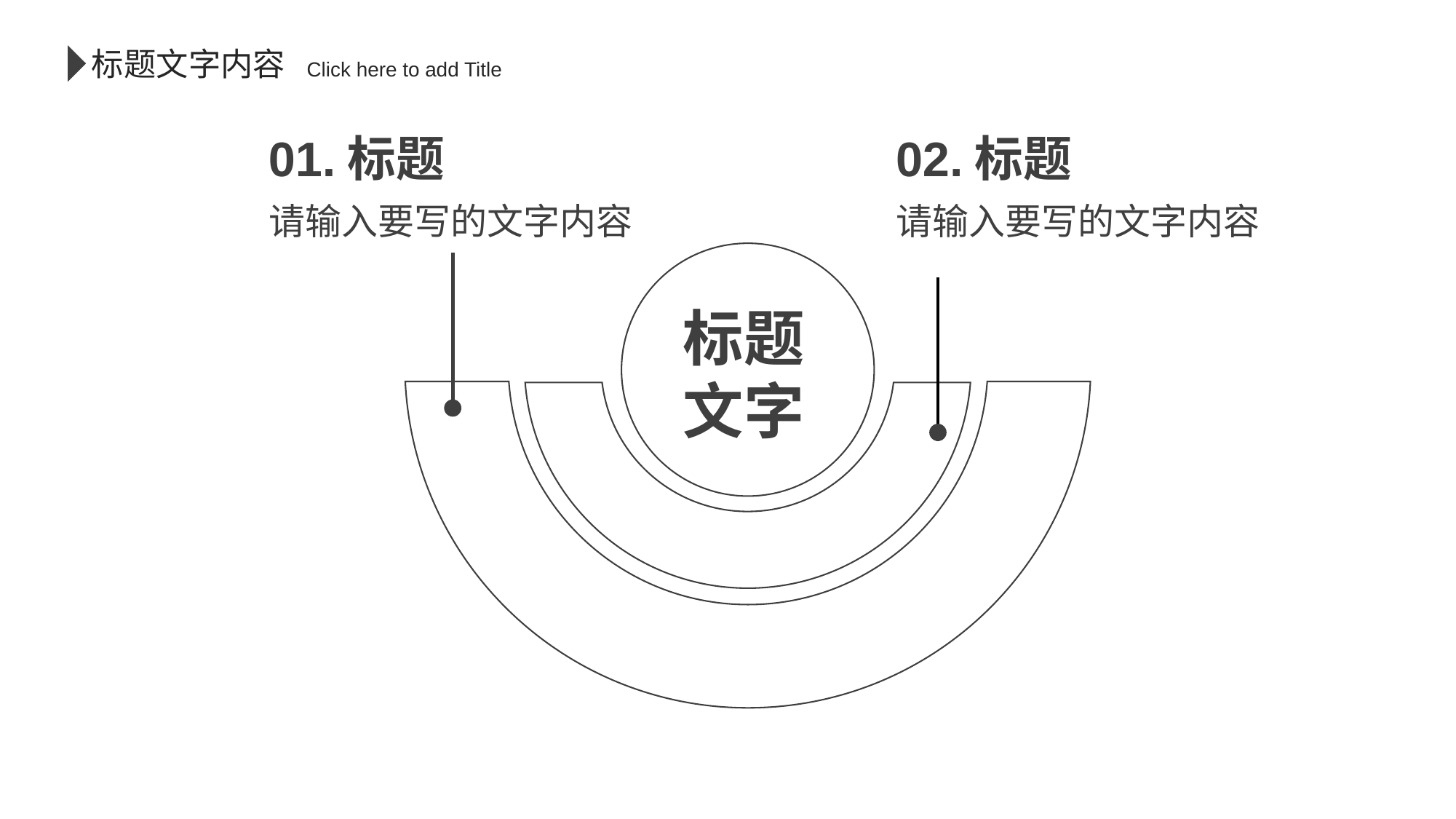

标题文字内容
  Click here to add Title

01.标题
请输入要写的文字内容
02.标题
请输入要写的文字内容

标题
文字